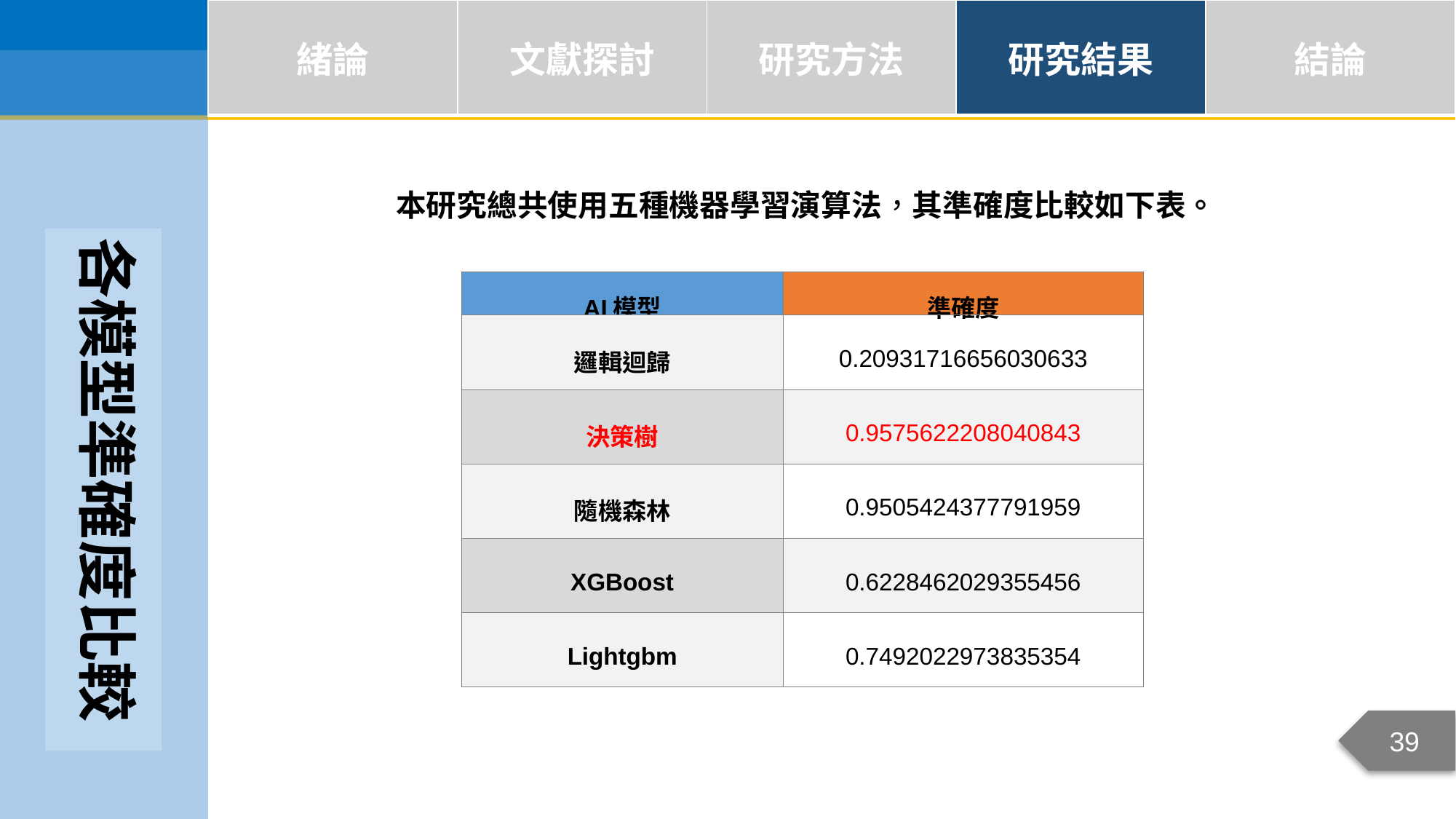

| 緒論 | 文獻探討 | 研究方法 | 研究結果 | 結論 |
| --- | --- | --- | --- | --- |

本研究總共使用五種機器學習演算法，其準確度比較如下表。
各模型準確度比較

| AI模型 | 準確度 |
| --- | --- |
| 邏輯迴歸 | 0.20931716656030633 |
| 決策樹 | 0.9575622208040843 |
| 隨機森林 | 0.9505424377791959 |
| XGBoost | 0.6228462029355456 |
| Lightgbm | 0.7492022973835354 |